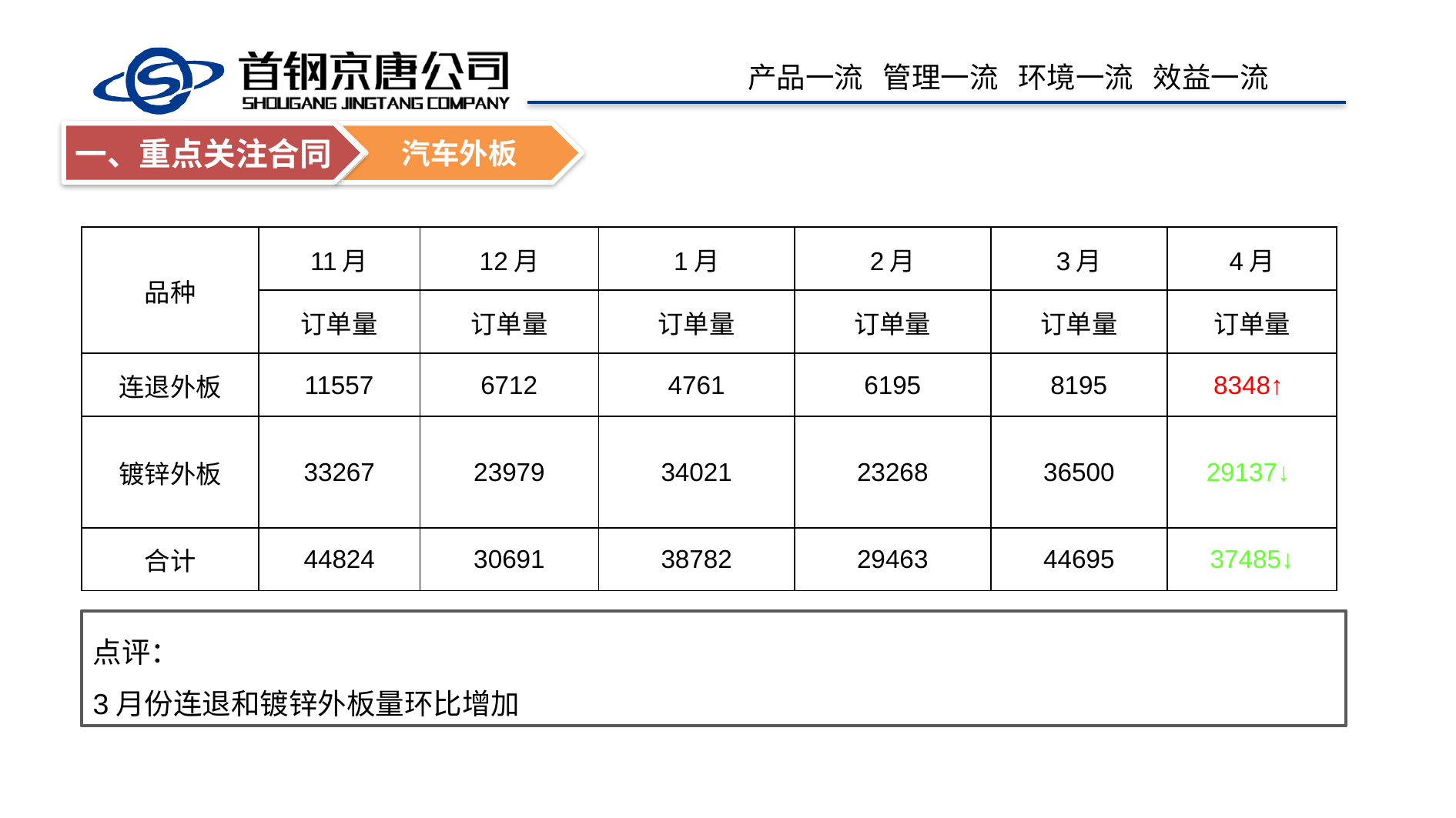

汽车外板
一、重点关注合同
| 品种 | 11月 | 12月 | 1月 | 2月 | 3月 | 4月 |
| --- | --- | --- | --- | --- | --- | --- |
|  | 订单量 | 订单量 | 订单量 | 订单量 | 订单量 | 订单量 |
| 连退外板 | 11557 | 6712 | 4761 | 6195 | 8195 | 8348↑ |
| 镀锌外板 | 33267 | 23979 | 34021 | 23268 | 36500 | 29137↓ |
| 合计 | 44824 | 30691 | 38782 | 29463 | 44695 | 37485↓ |
点评：
3月份连退和镀锌外板量环比增加